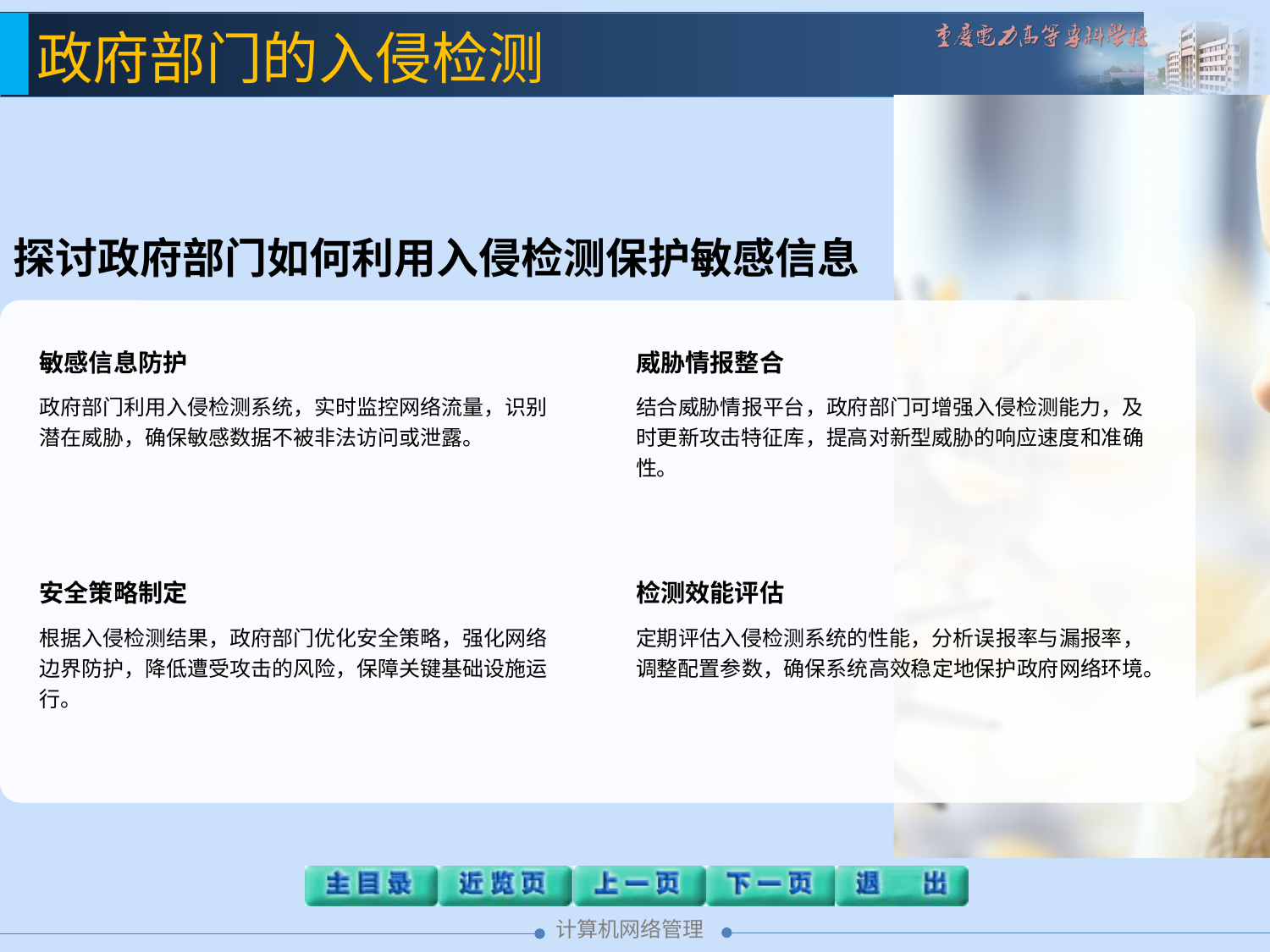

# 政府部门的入侵检测

探讨政府部门如何利用入侵检测保护敏感信息

敏感信息防护
政府部门利用入侵检测系统，实时监控网络流量，识别潜在威胁，确保敏感数据不被非法访问或泄露。
威胁情报整合
结合威胁情报平台，政府部门可增强入侵检测能力，及时更新攻击特征库，提高对新型威胁的响应速度和准确性。
安全策略制定
根据入侵检测结果，政府部门优化安全策略，强化网络边界防护，降低遭受攻击的风险，保障关键基础设施运行。
检测效能评估
定期评估入侵检测系统的性能，分析误报率与漏报率，调整配置参数，确保系统高效稳定地保护政府网络环境。